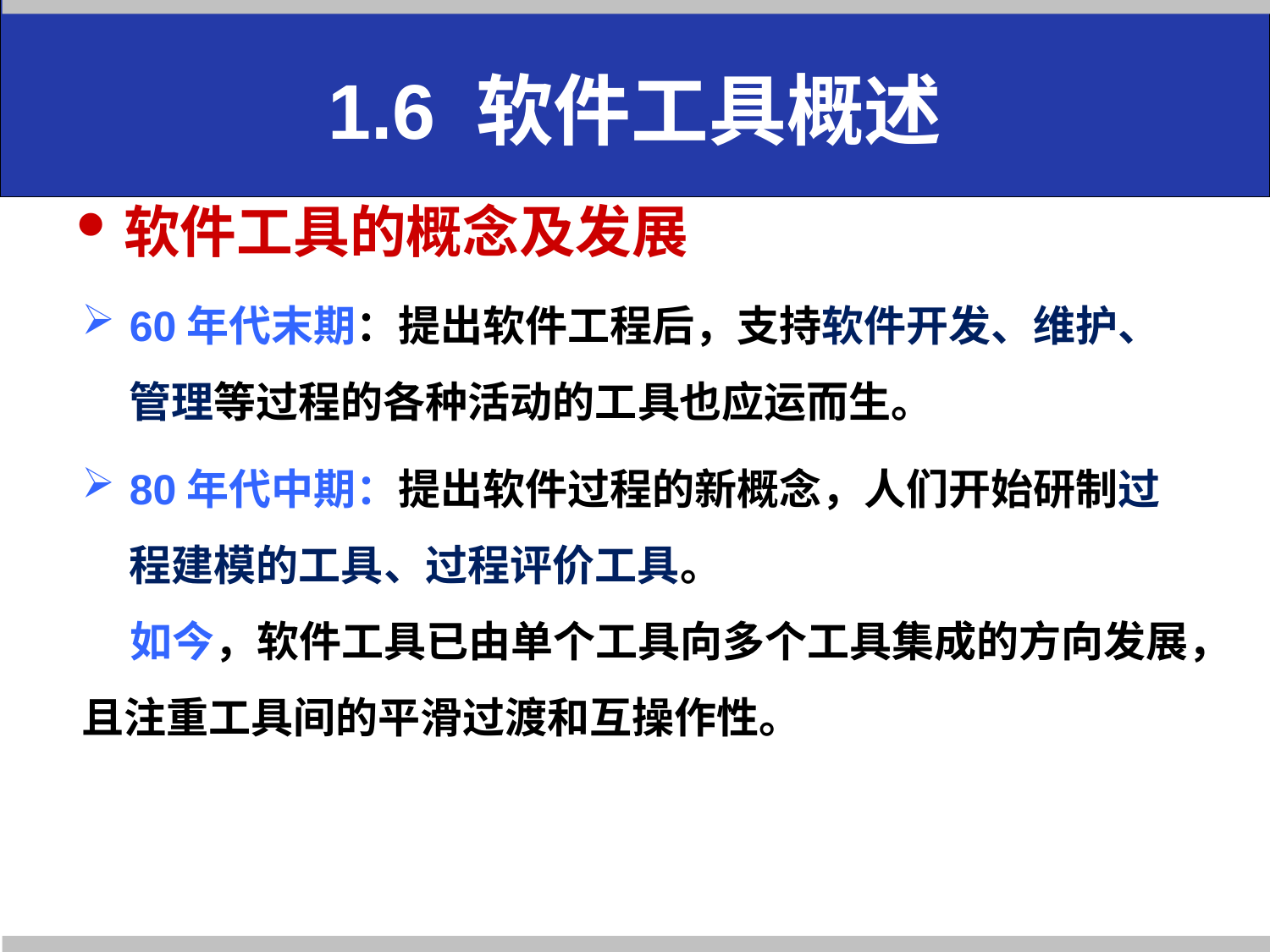

# 1.6 软件工具概述
软件工具的概念及发展
60年代末期：提出软件工程后，支持软件开发、维护、管理等过程的各种活动的工具也应运而生。
80年代中期：提出软件过程的新概念，人们开始研制过程建模的工具、过程评价工具。
    如今，软件工具已由单个工具向多个工具集成的方向发展，且注重工具间的平滑过渡和互操作性。

110